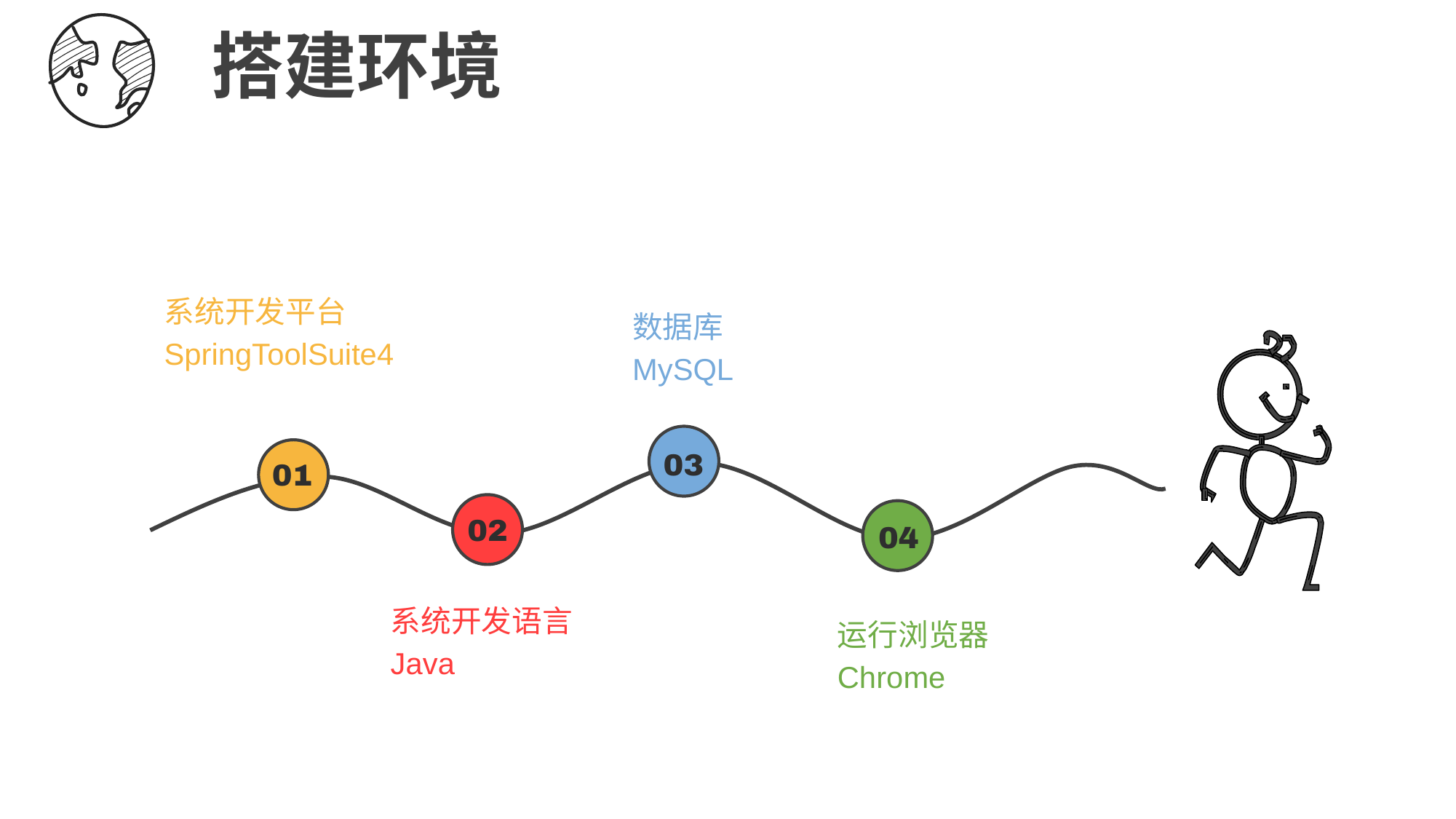

搭建环境

系统开发平台
SpringToolSuite4

数据库
MySQL

03

01

02

04
系统开发语言
Java

运行浏览器
Chrome